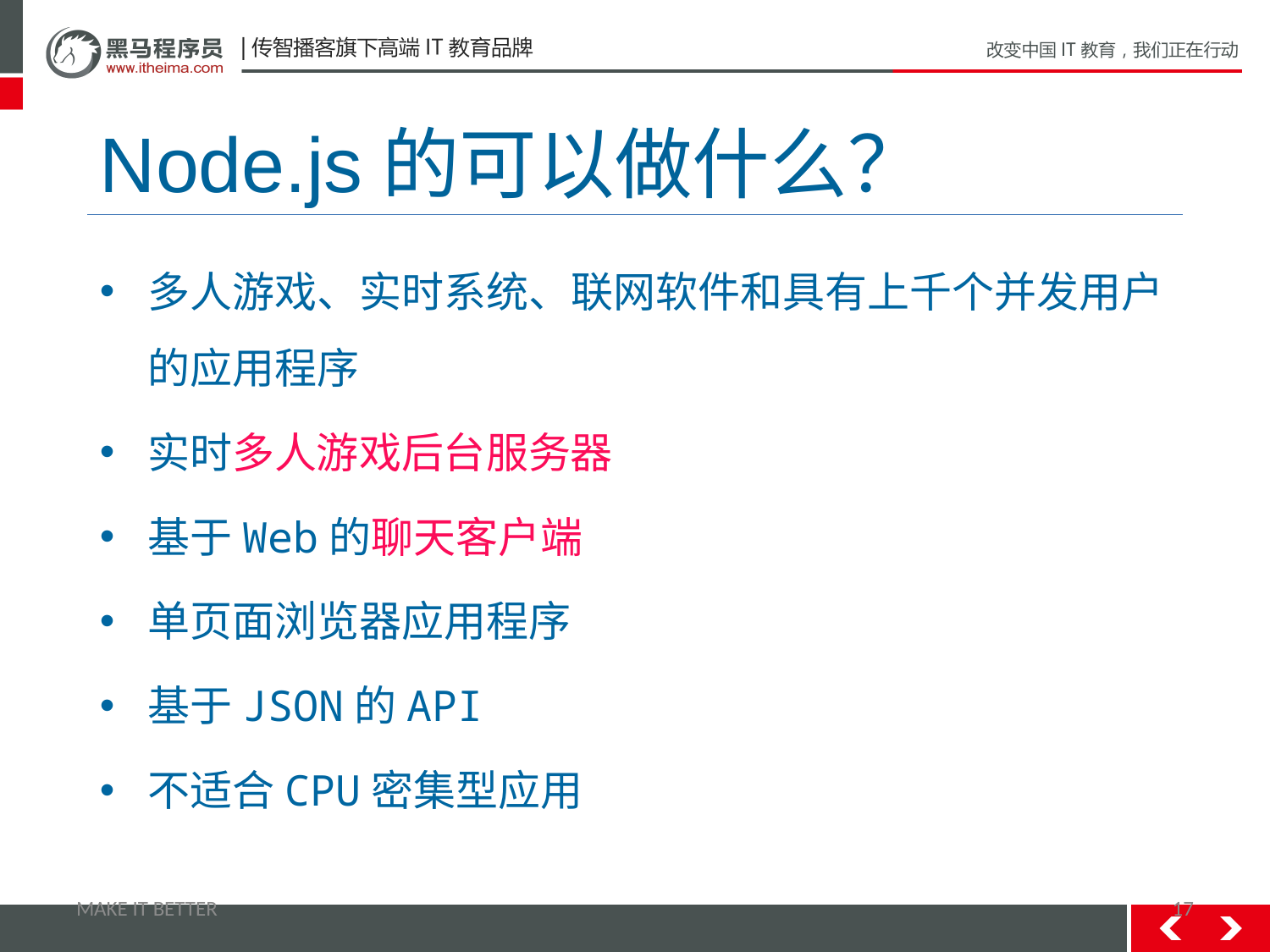

# Node.js的可以做什么？
多人游戏、实时系统、联网软件和具有上千个并发用户的应用程序
实时多人游戏后台服务器
基于Web的聊天客户端
单页面浏览器应用程序
基于JSON的API
不适合CPU密集型应用
MAKE IT BETTER
17